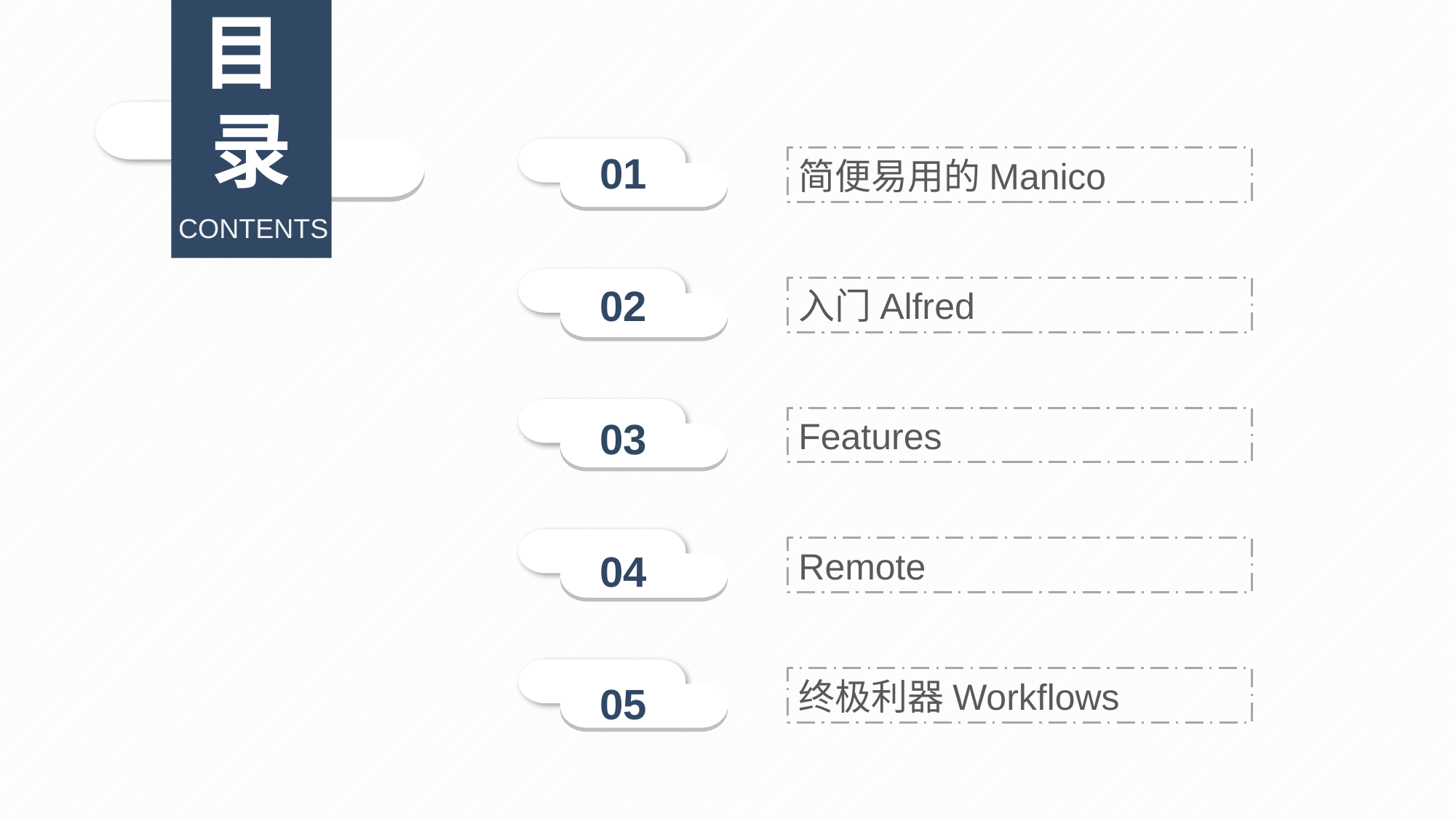

目
录

01
简便易用的Manico
CONTENTS

02
入门Alfred

03
Features

04
Remote

05
终极利器Workflows